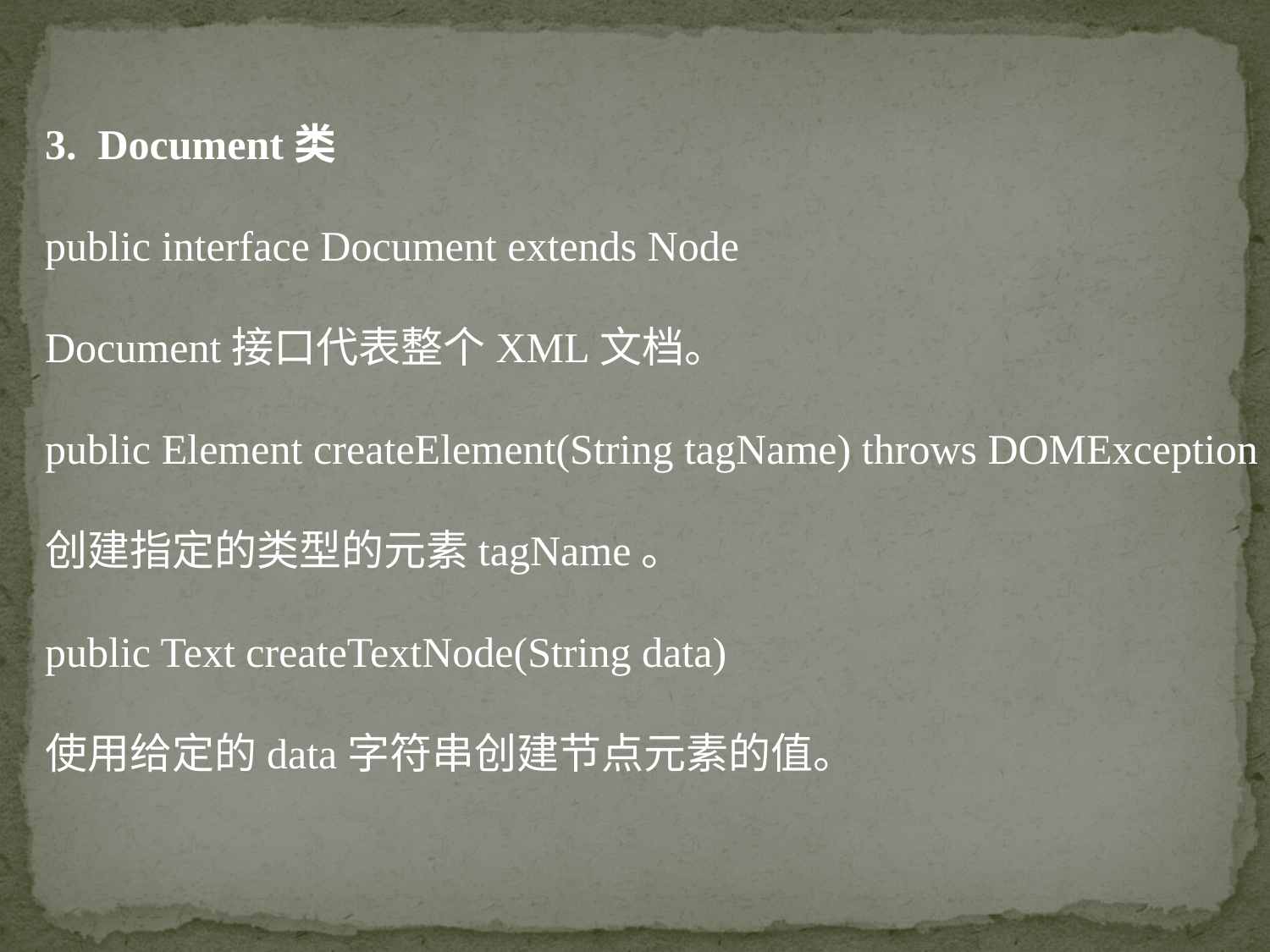

3.  Document类
public interface Document extends Node
Document接口代表整个XML文档。
public Element createElement(String tagName) throws DOMException
创建指定的类型的元素tagName。
public Text createTextNode(String data)
使用给定的data字符串创建节点元素的值。